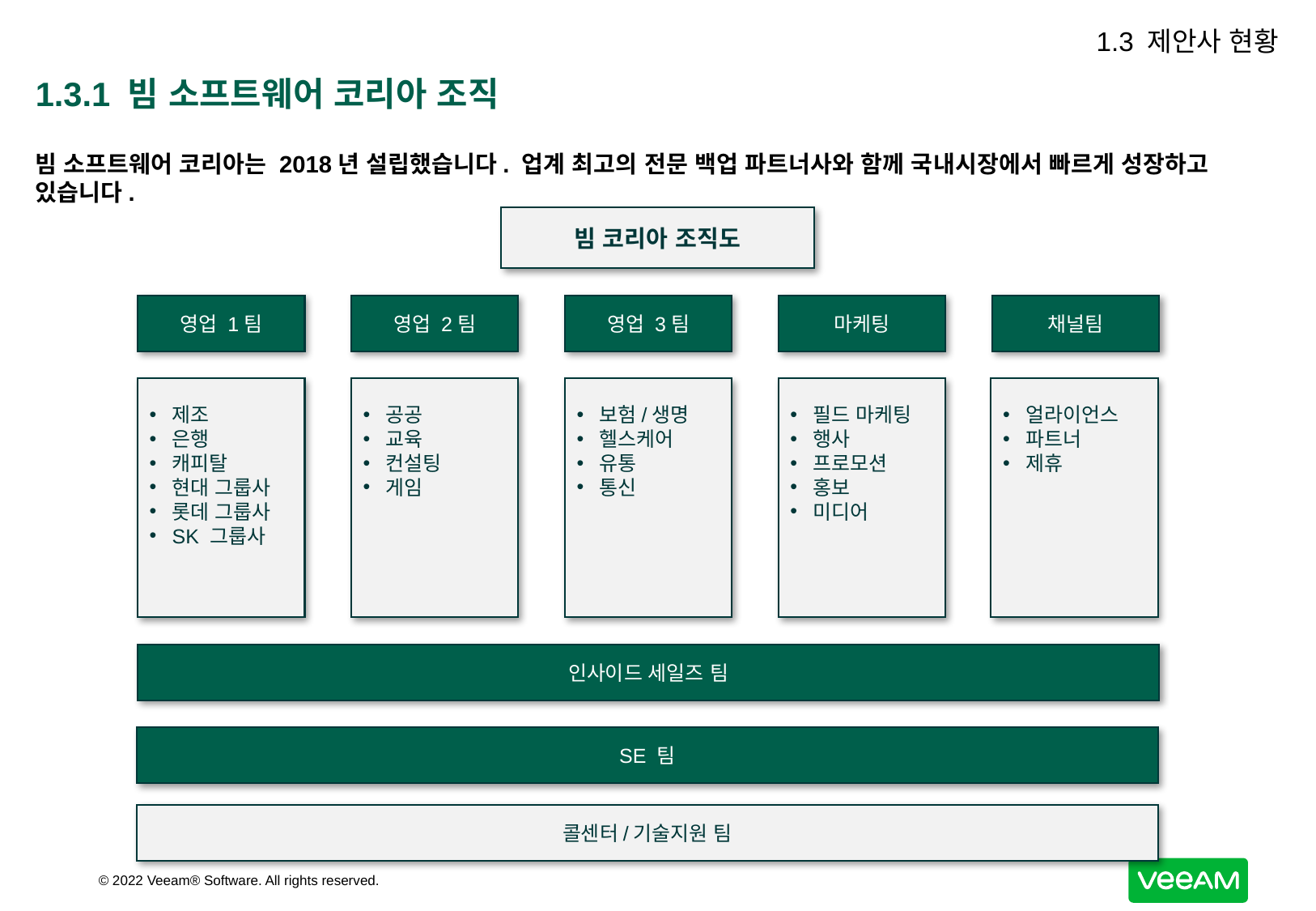

1.3 제안사 현황
# 1.3.1 빔 소프트웨어 코리아 조직
빔 소프트웨어 코리아는 2018년 설립했습니다. 업계 최고의 전문 백업 파트너사와 함께 국내시장에서 빠르게 성장하고 있습니다.
빔 코리아 조직도
영업 1팀
영업 2팀
영업 3팀
마케팅
채널팀
제조
은행
캐피탈
현대 그룹사
롯데 그룹사
SK 그룹사

공공
교육
컨설팅
게임
보험/생명
헬스케어
유통
통신
필드 마케팅
행사
프로모션
홍보
미디어
얼라이언스
파트너
제휴
인사이드 세일즈 팀
SE 팀
콜센터/기술지원 팀